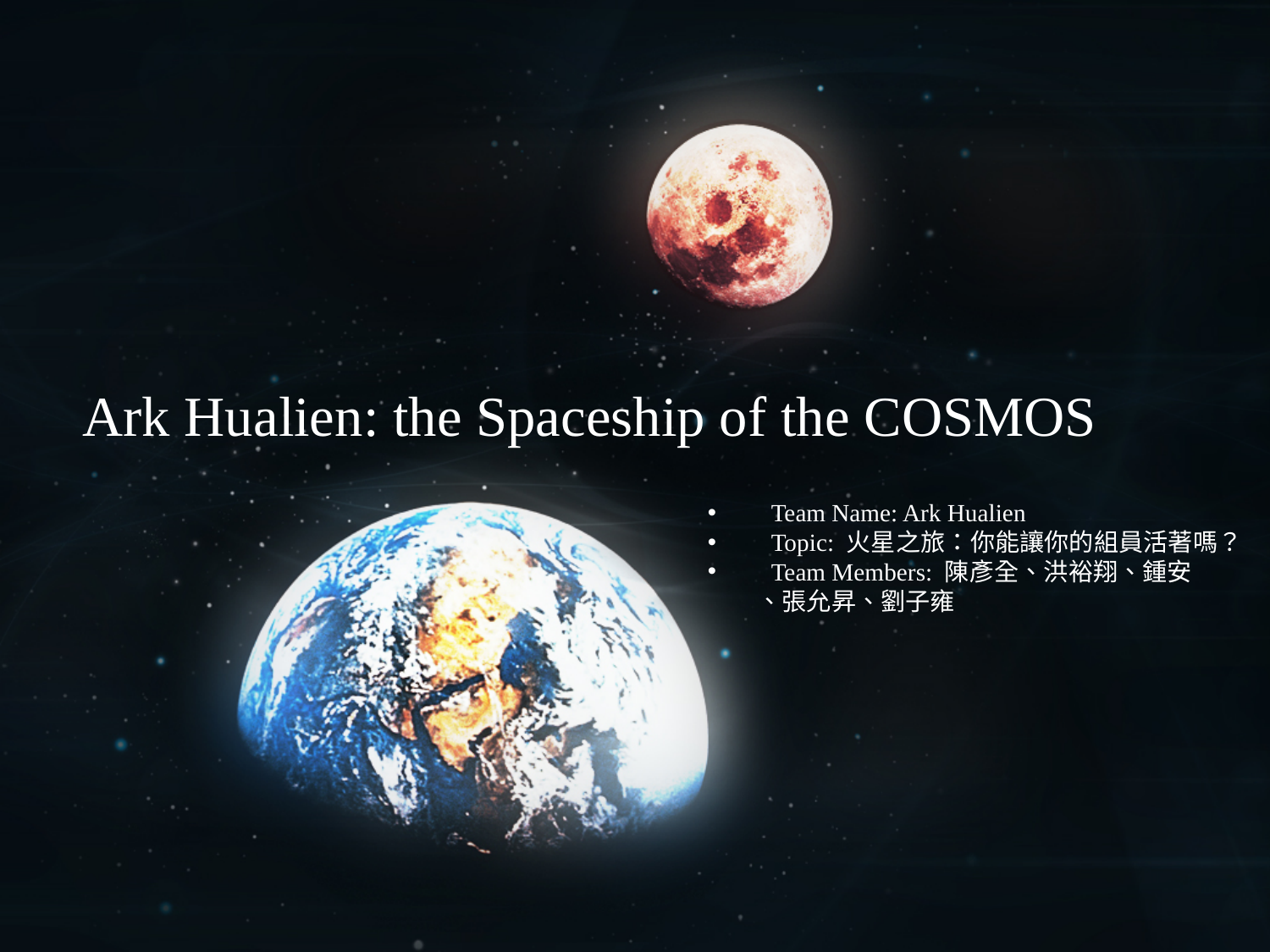

# Ark Hualien: the Spaceship of the COSMOS
Team Name: Ark Hualien
Topic: 火星之旅：你能讓你的組員活著嗎？
Team Members: 陳彥全、洪裕翔、鍾安
　　、張允昇、劉子雍